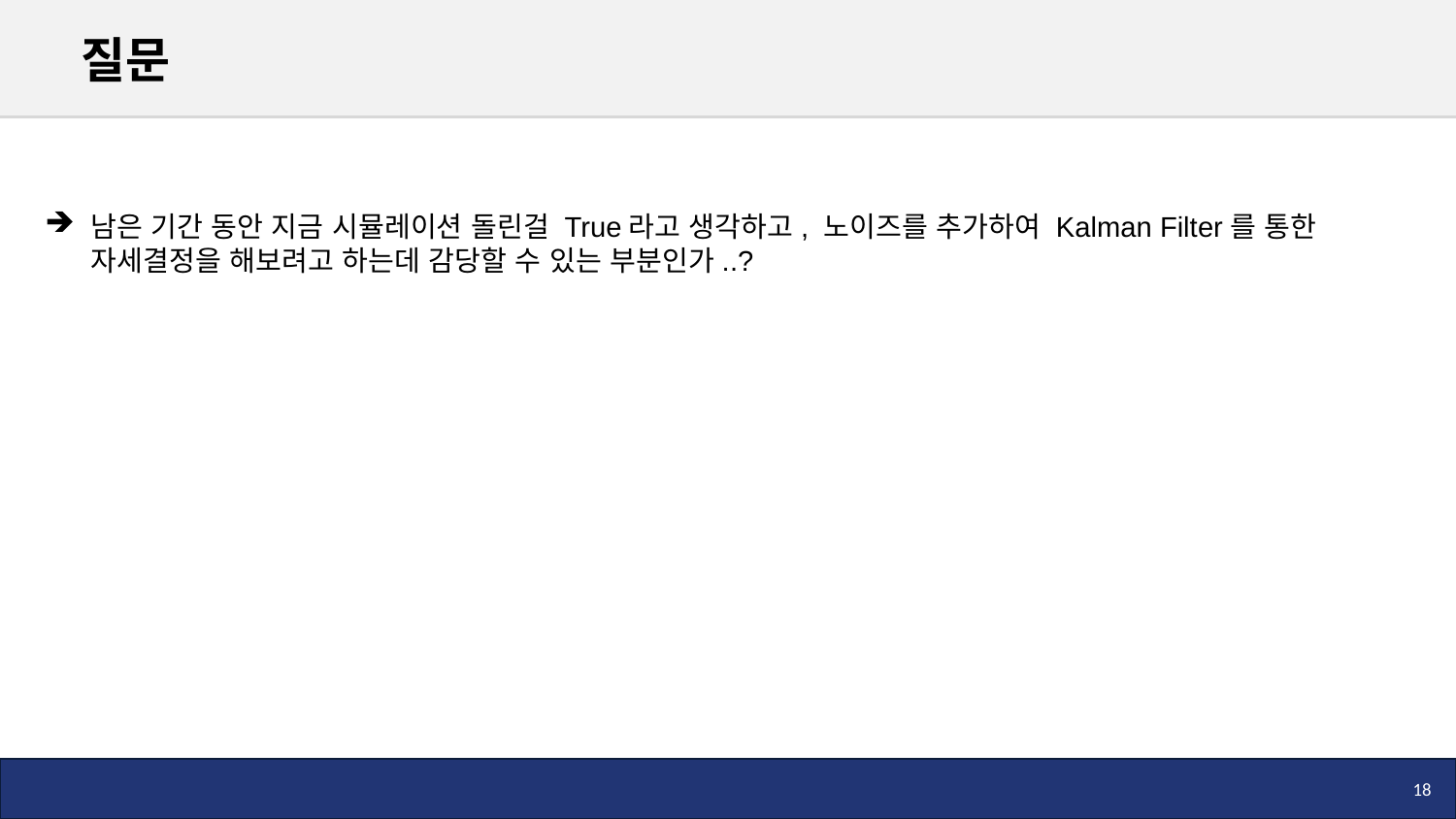

# 질문
남은 기간 동안 지금 시뮬레이션 돌린걸 True라고 생각하고, 노이즈를 추가하여 Kalman Filter를 통한 자세결정을 해보려고 하는데 감당할 수 있는 부분인가..?
18